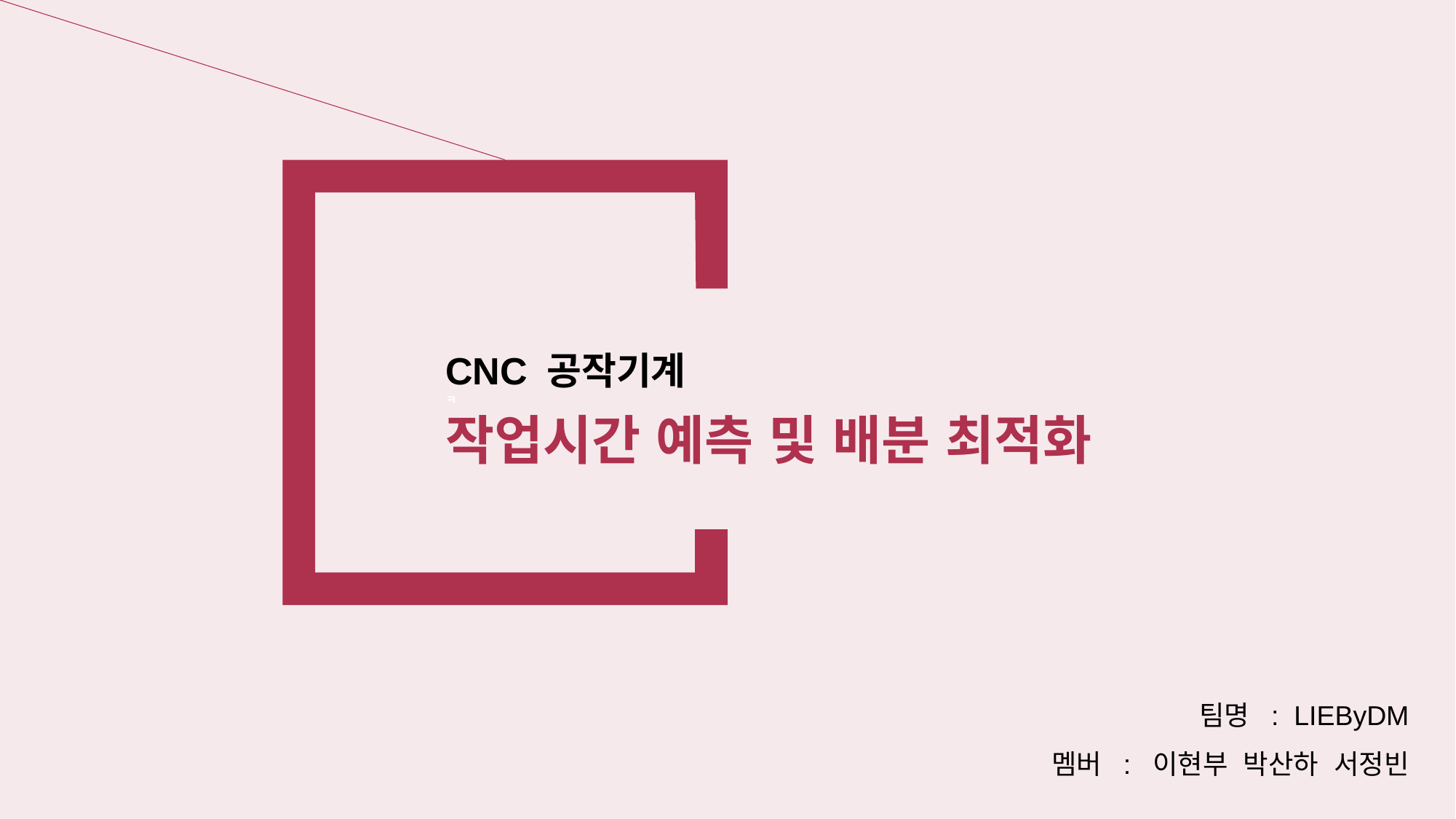

CNC 공작기계
ㅋ
작업시간 예측 및 배분 최적화
팀명  :  LIEByDM
멤버  :  이현부  박산하  서정빈